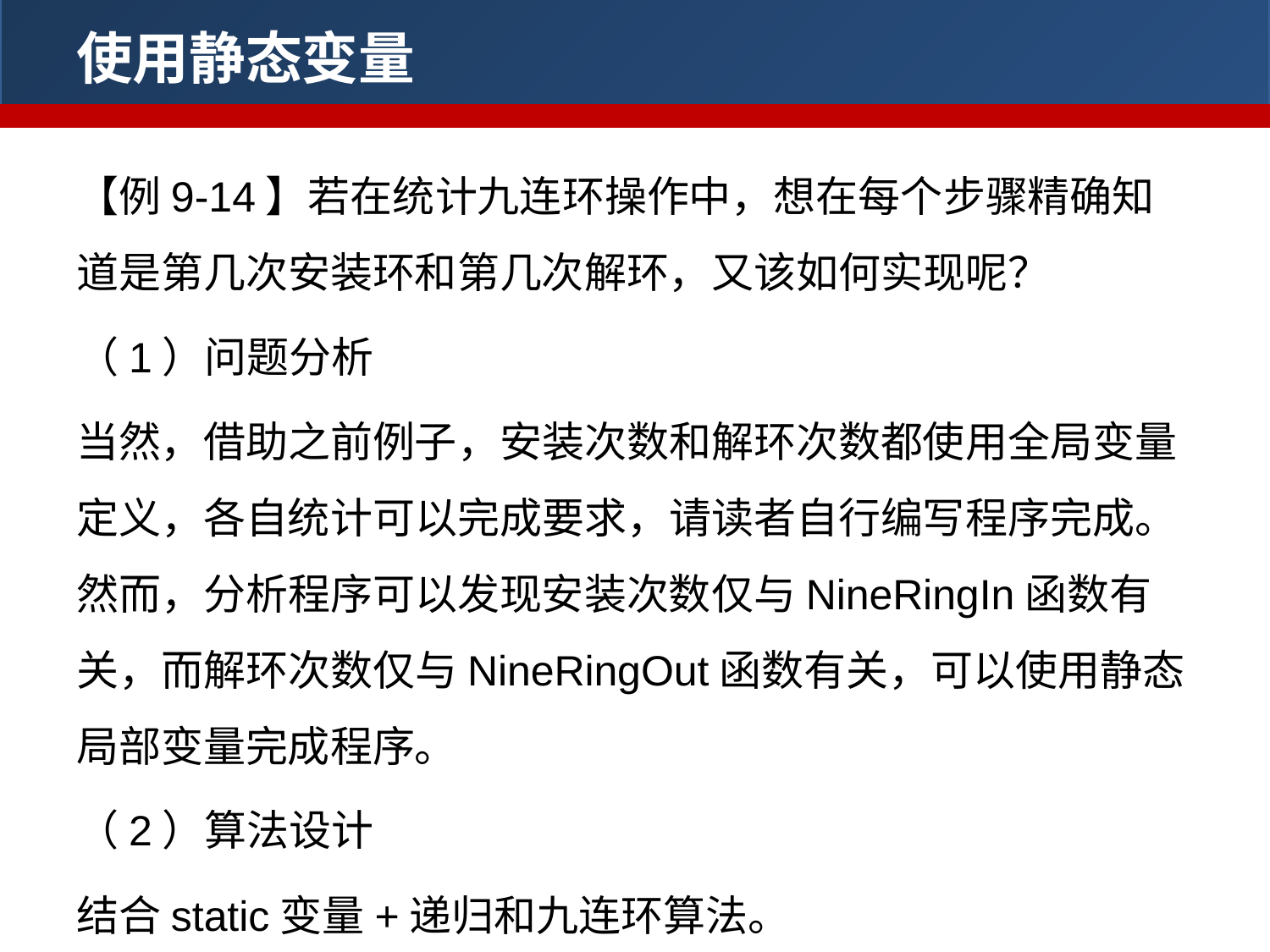

使用静态变量
【例9-14】若在统计九连环操作中，想在每个步骤精确知道是第几次安装环和第几次解环，又该如何实现呢？
（1）问题分析
当然，借助之前例子，安装次数和解环次数都使用全局变量定义，各自统计可以完成要求，请读者自行编写程序完成。然而，分析程序可以发现安装次数仅与NineRingIn函数有关，而解环次数仅与NineRingOut函数有关，可以使用静态局部变量完成程序。
（2）算法设计
结合static变量+递归和九连环算法。